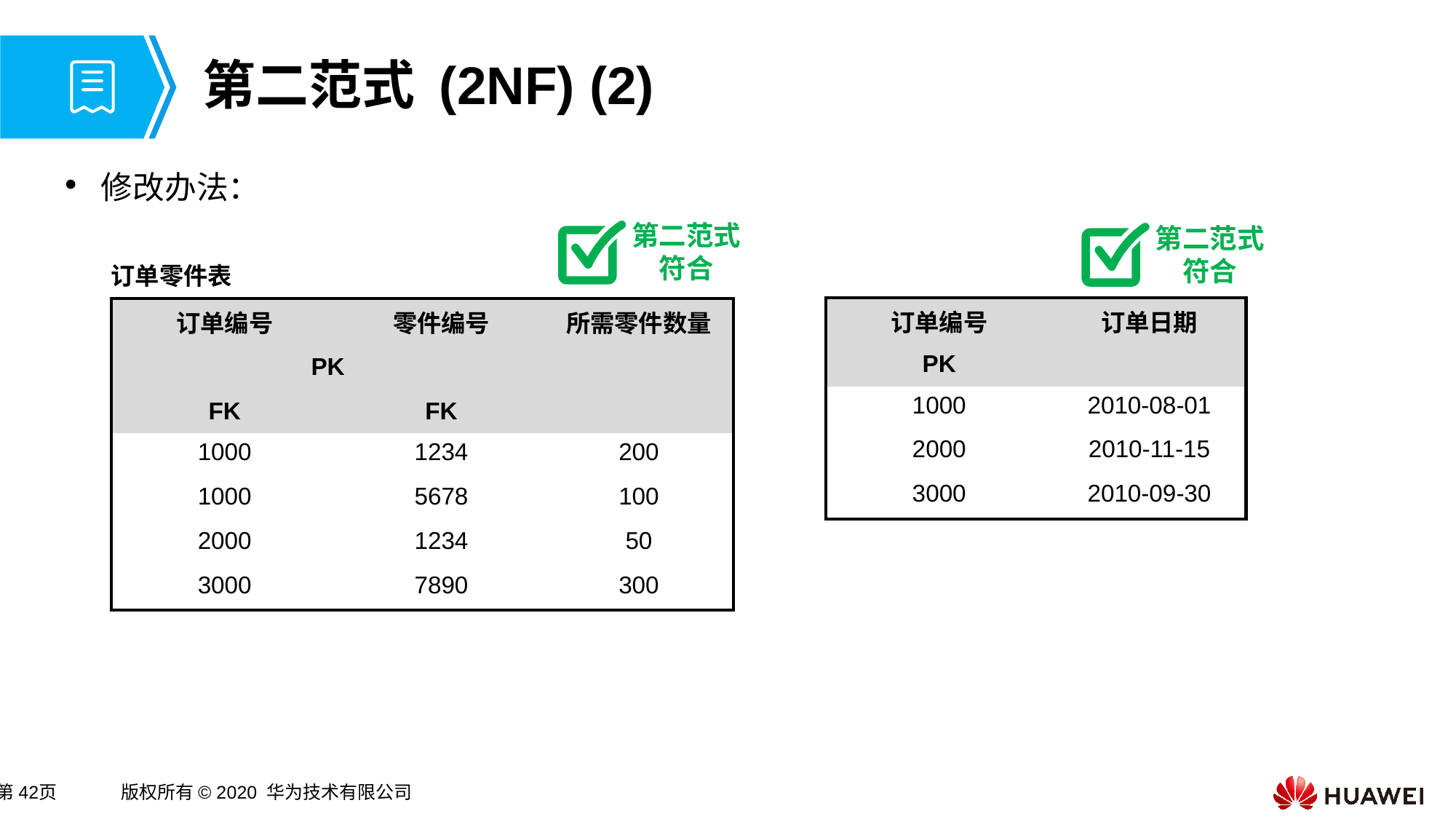

# 第二范式 (2NF) (2)
修改办法：

第二范式符合

第二范式符合

订单零件表
| 订单编号 | 订单日期 |
| --- | --- |
| PK |  |
| 1000 | 2010-08-01 |
| 2000 | 2010-11-15 |
| 3000 | 2010-09-30 |
| 订单编号 | 零件编号 | 所需零件数量 |
| --- | --- | --- |
| PK |  |  |
| FK | FK |  |
| 1000 | 1234 | 200 |
| 1000 | 5678 | 100 |
| 2000 | 1234 | 50 |
| 3000 | 7890 | 300 |